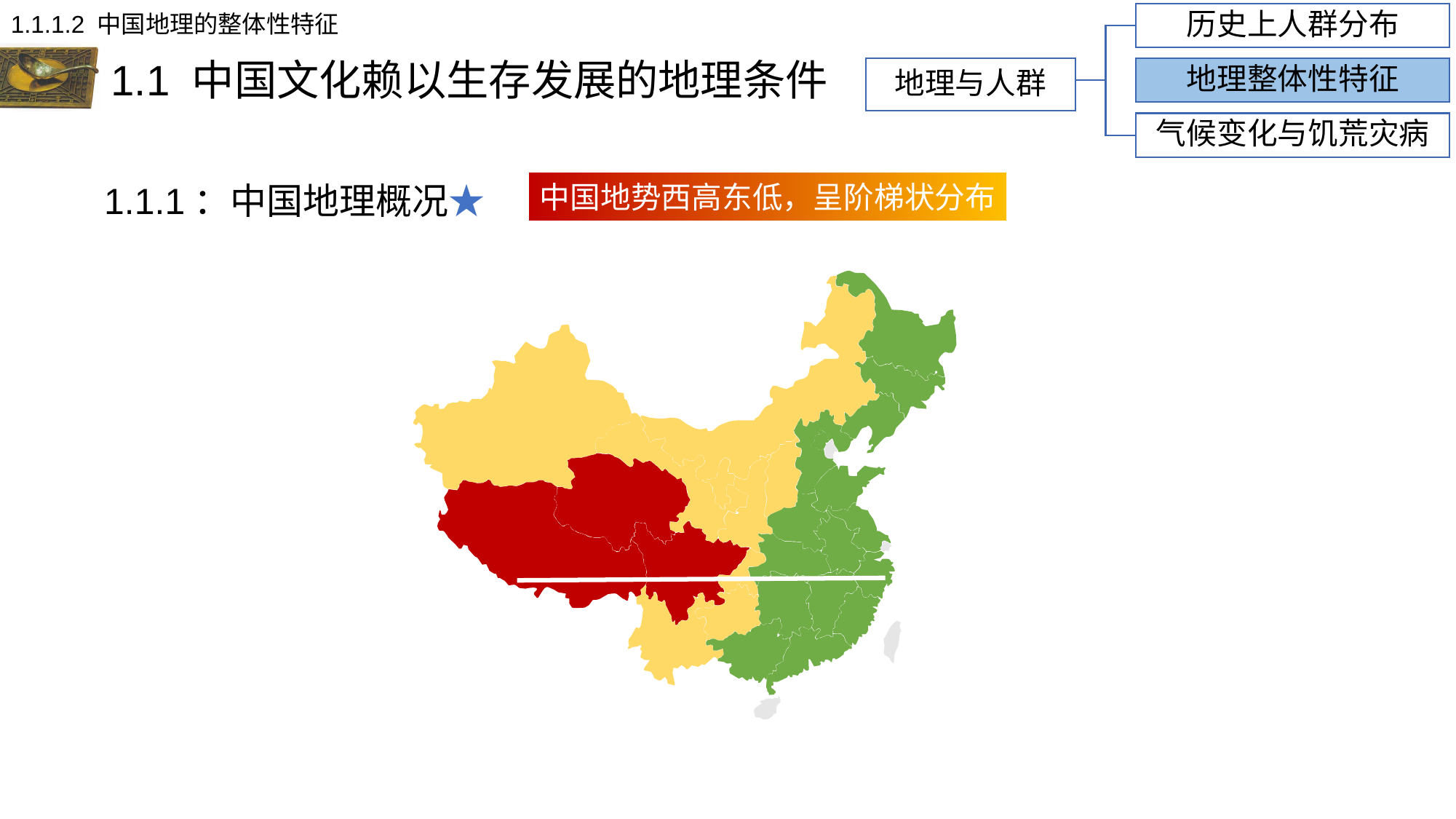

1.1.1.2 中国地理的整体性特征
历史上人群分布

# 1.1 中国文化赖以生存发展的地理条件
地理与人群
地理整体性特征

气候变化与饥荒灾病
1.1.1：中国地理概况★
中国地势西高东低，呈阶梯状分布